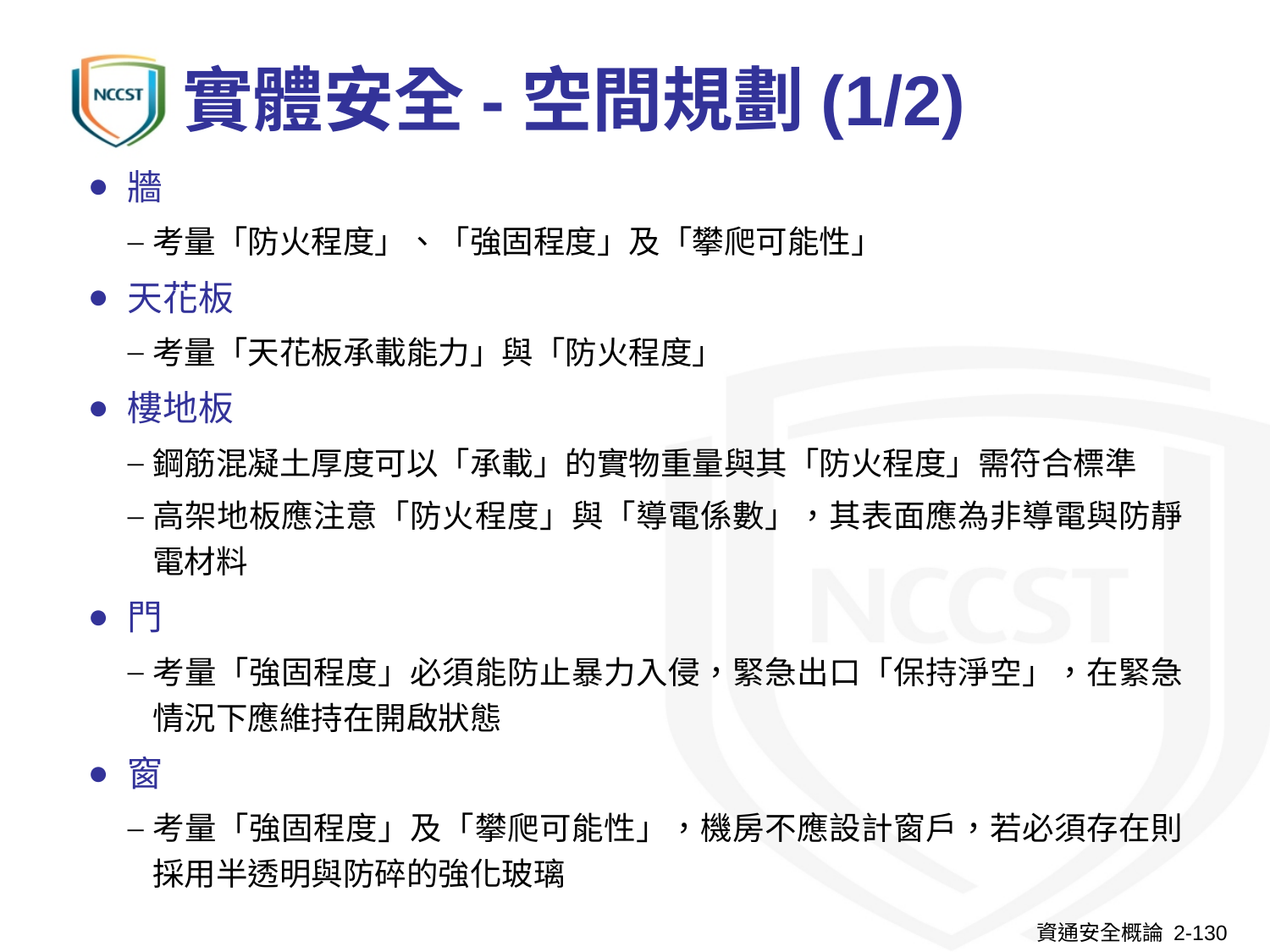

# 實體安全-空間規劃(1/2)
牆
考量「防火程度」、「強固程度」及「攀爬可能性」
天花板
考量「天花板承載能力」與「防火程度」
樓地板
鋼筋混凝土厚度可以「承載」的實物重量與其「防火程度」需符合標準
高架地板應注意「防火程度」與「導電係數」，其表面應為非導電與防靜電材料
門
考量「強固程度」必須能防止暴力入侵，緊急出口「保持淨空」，在緊急情況下應維持在開啟狀態
窗
考量「強固程度」及「攀爬可能性」，機房不應設計窗戶，若必須存在則採用半透明與防碎的強化玻璃